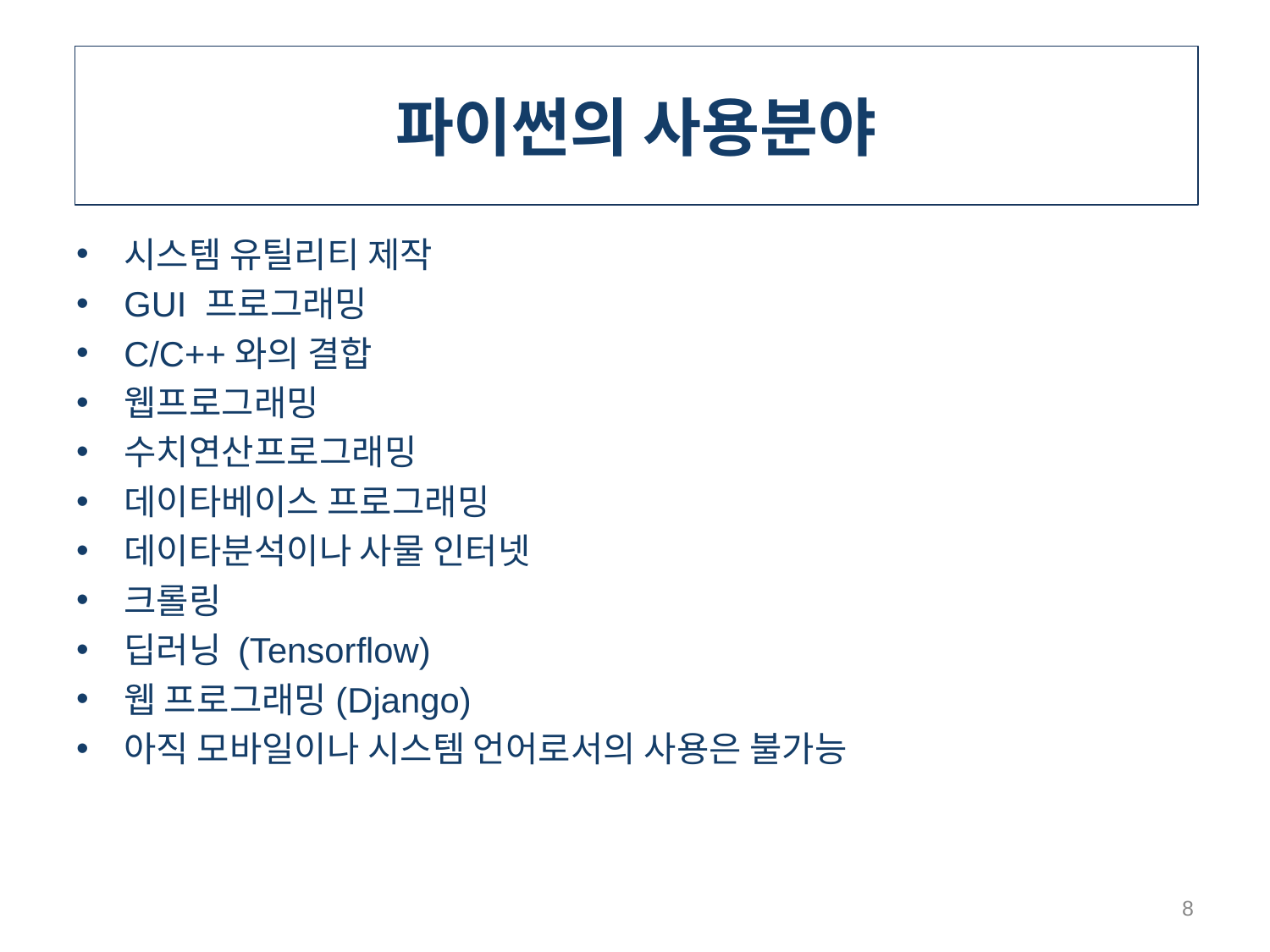

# 파이썬의 사용분야
시스템 유틸리티 제작
GUI 프로그래밍
C/C++와의 결합
웹프로그래밍
수치연산프로그래밍
데이타베이스 프로그래밍
데이타분석이나 사물 인터넷
크롤링
딥러닝 (Tensorflow)
웹 프로그래밍(Django)
아직 모바일이나 시스템 언어로서의 사용은 불가능
8